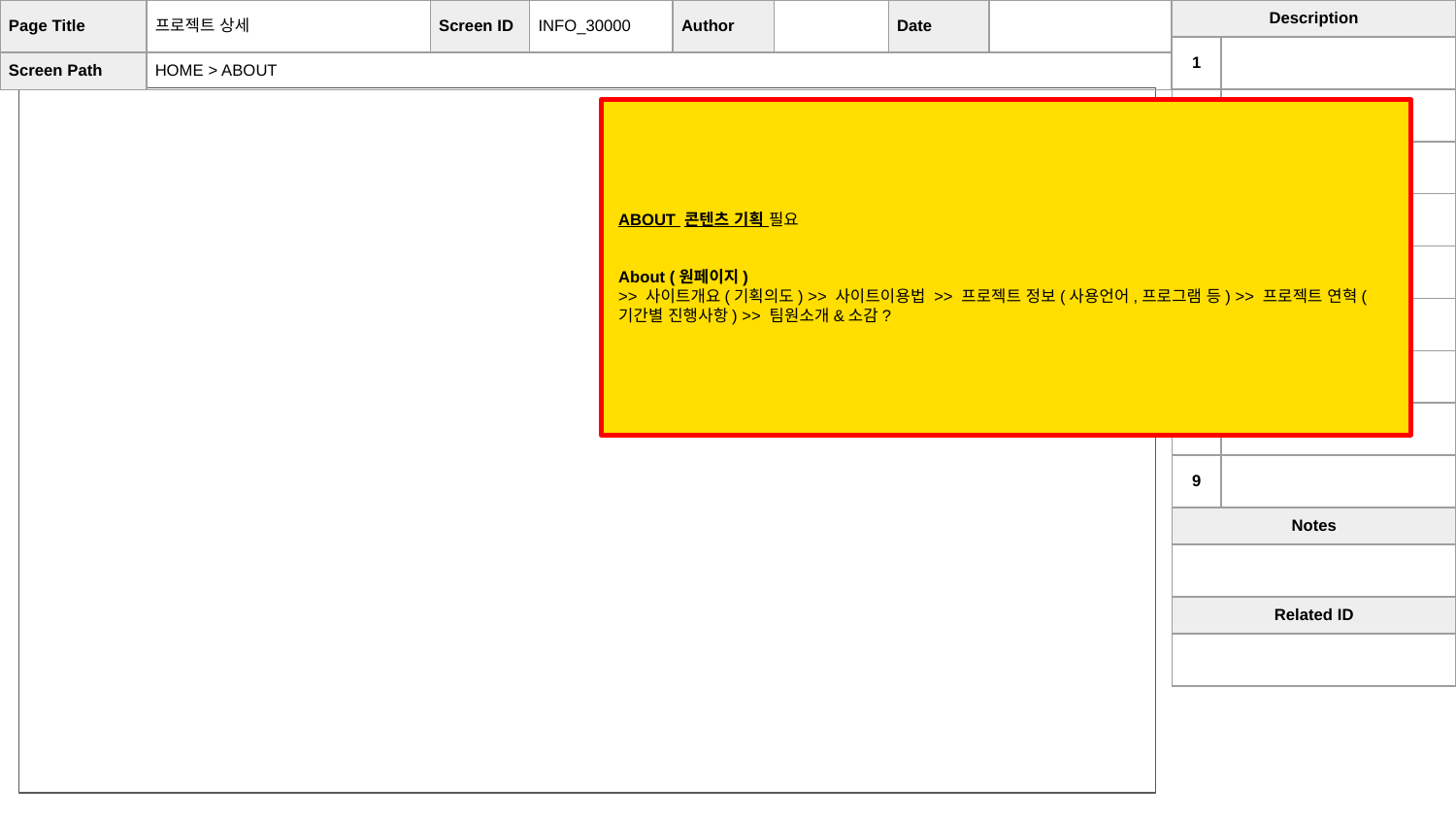

| Page Title | 프로젝트 상세 | Screen ID | INFO\_30000 | Author |  | Date |  |
| --- | --- | --- | --- | --- | --- | --- | --- |
| Screen Path | HOME > ABOUT |  |  |  |  |  |  |
| Description |  |
| --- | --- |
| 1 |  |
| 2 |  |
| 3 |  |
| 4 |  |
| 5 |  |
| 6 |  |
| 7 |  |
| 8 |  |
| 9 |  |
| Notes |  |
|  |  |
| Related ID |  |
|  |  |

ABOUT 콘텐츠 기획 필요

About (원페이지)
>> 사이트개요(기획의도) >> 사이트이용법 >> 프로젝트 정보(사용언어,프로그램 등) >> 프로젝트 연혁(기간별 진행사항) >> 팀원소개&소감?